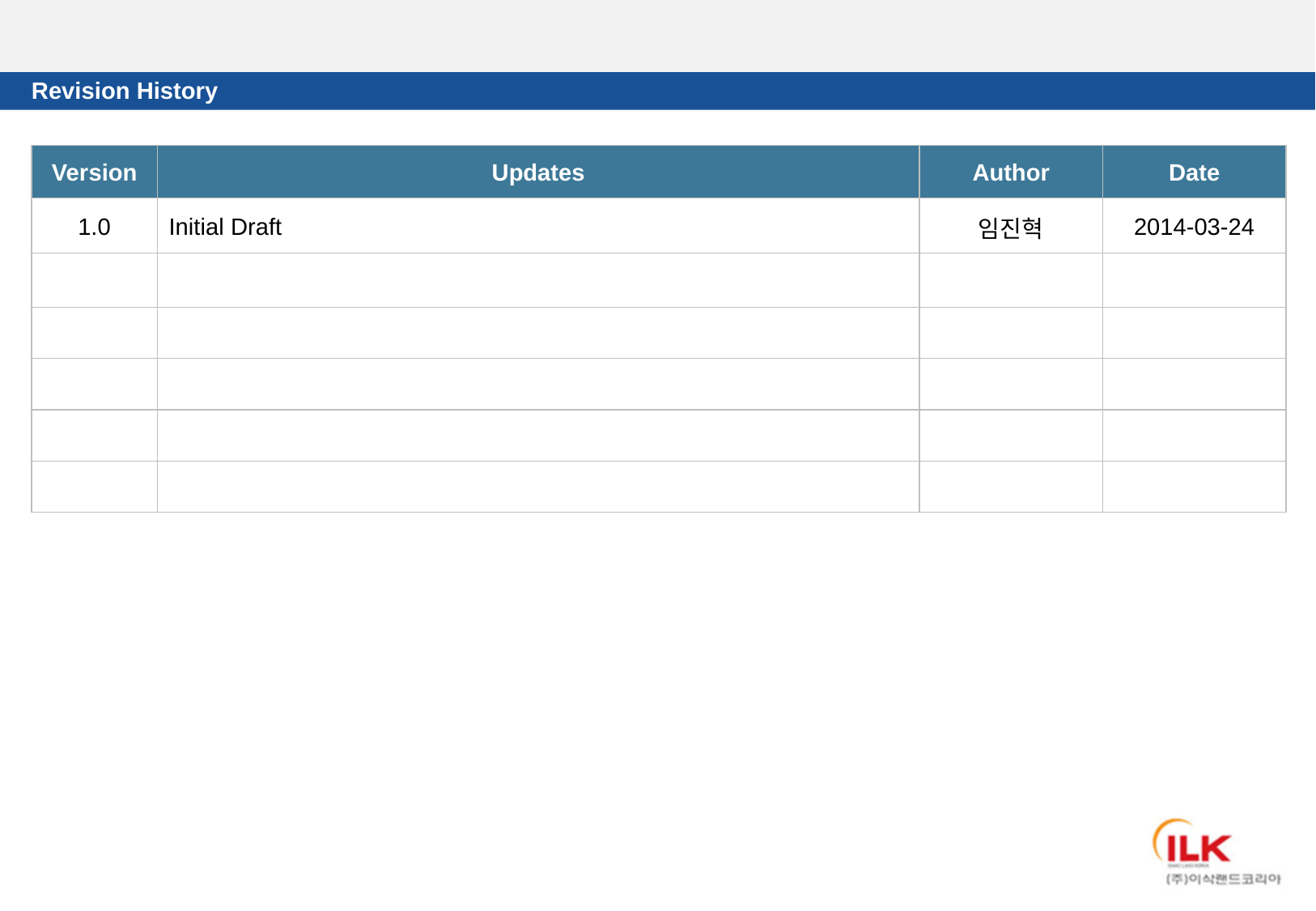

Revision History
| Version | Updates | Author | Date |
| --- | --- | --- | --- |
| 1.0 | Initial Draft | 임진혁 | 2014-03-24 |
|  |  |  |  |
|  |  |  |  |
|  |  |  |  |
|  |  |  |  |
|  |  |  |  |